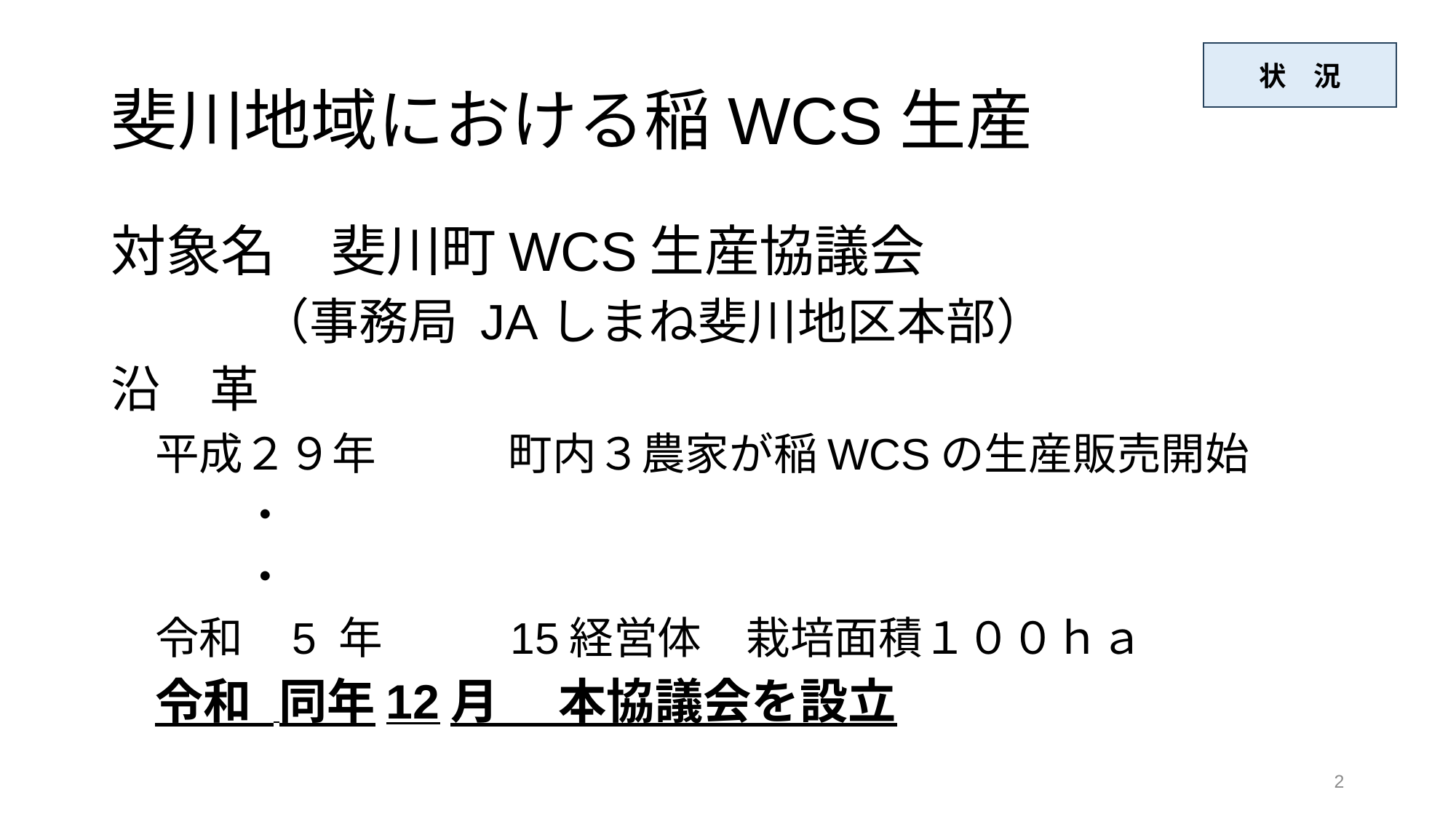

状　況
# 斐川地域における稲WCS生産
対象名　斐川町WCS生産協議会
　　　（事務局 JAしまね斐川地区本部）
沿　革
　平成２９年　　　町内３農家が稲WCSの生産販売開始
　　　・
　　　・
　令和    5 年  　　 15経営体　栽培面積１００ｈａ
　令和   同年12月　 本協議会を設立
2